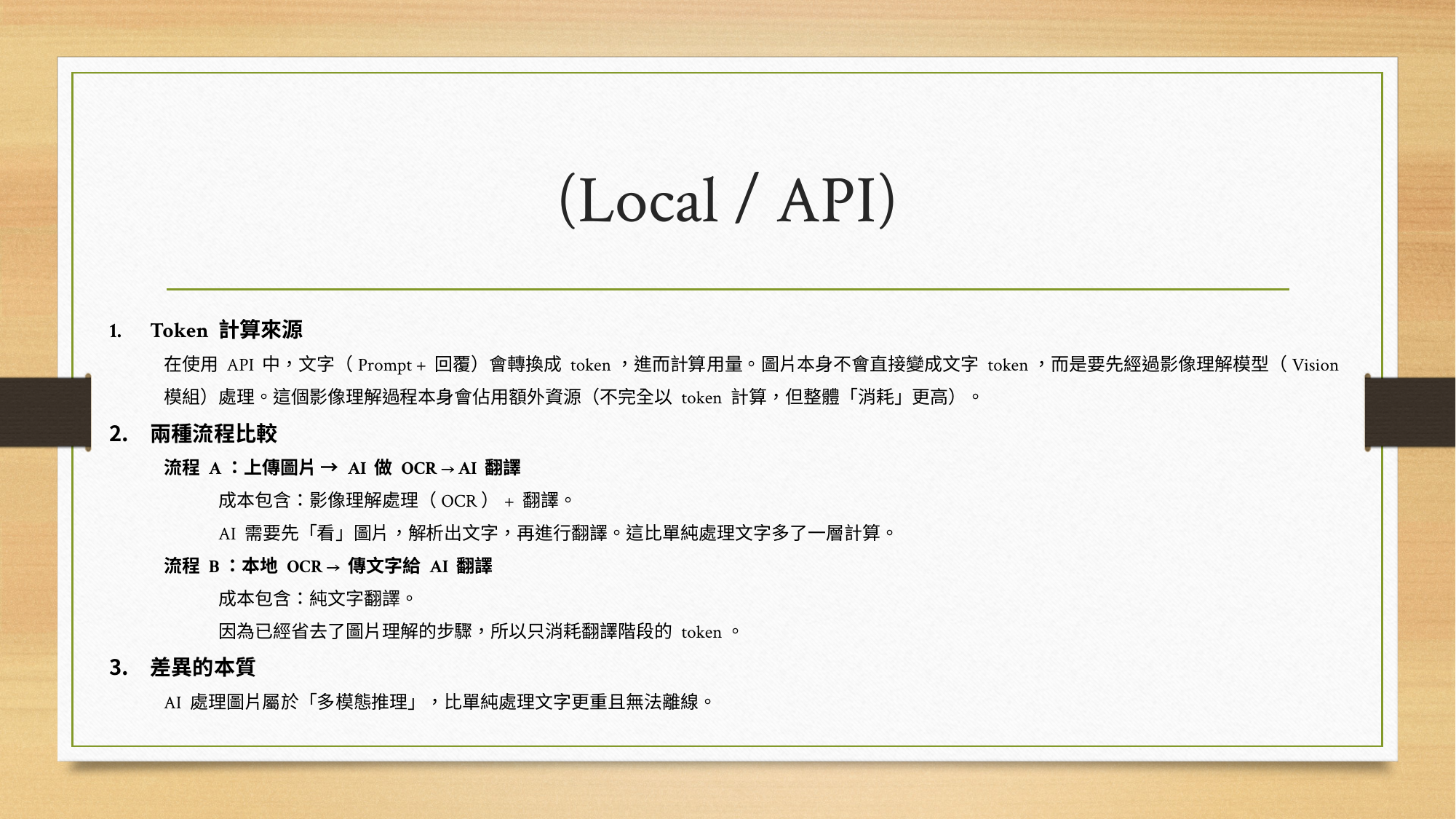

# (Local / API)
Token 計算來源
在使用 API 中，文字（Prompt + 回覆）會轉換成 token，進而計算用量。圖片本身不會直接變成文字 token，而是要先經過影像理解模型（Vision 模組）處理。這個影像理解過程本身會佔用額外資源（不完全以 token 計算，但整體「消耗」更高）。
兩種流程比較
流程 A：上傳圖片 → AI 做 OCR → AI 翻譯
成本包含：影像理解處理（OCR）+ 翻譯。
AI 需要先「看」圖片，解析出文字，再進行翻譯。這比單純處理文字多了一層計算。
流程 B：本地 OCR → 傳文字給 AI 翻譯
成本包含：純文字翻譯。
因為已經省去了圖片理解的步驟，所以只消耗翻譯階段的 token。
差異的本質
AI 處理圖片屬於「多模態推理」，比單純處理文字更重且無法離線。